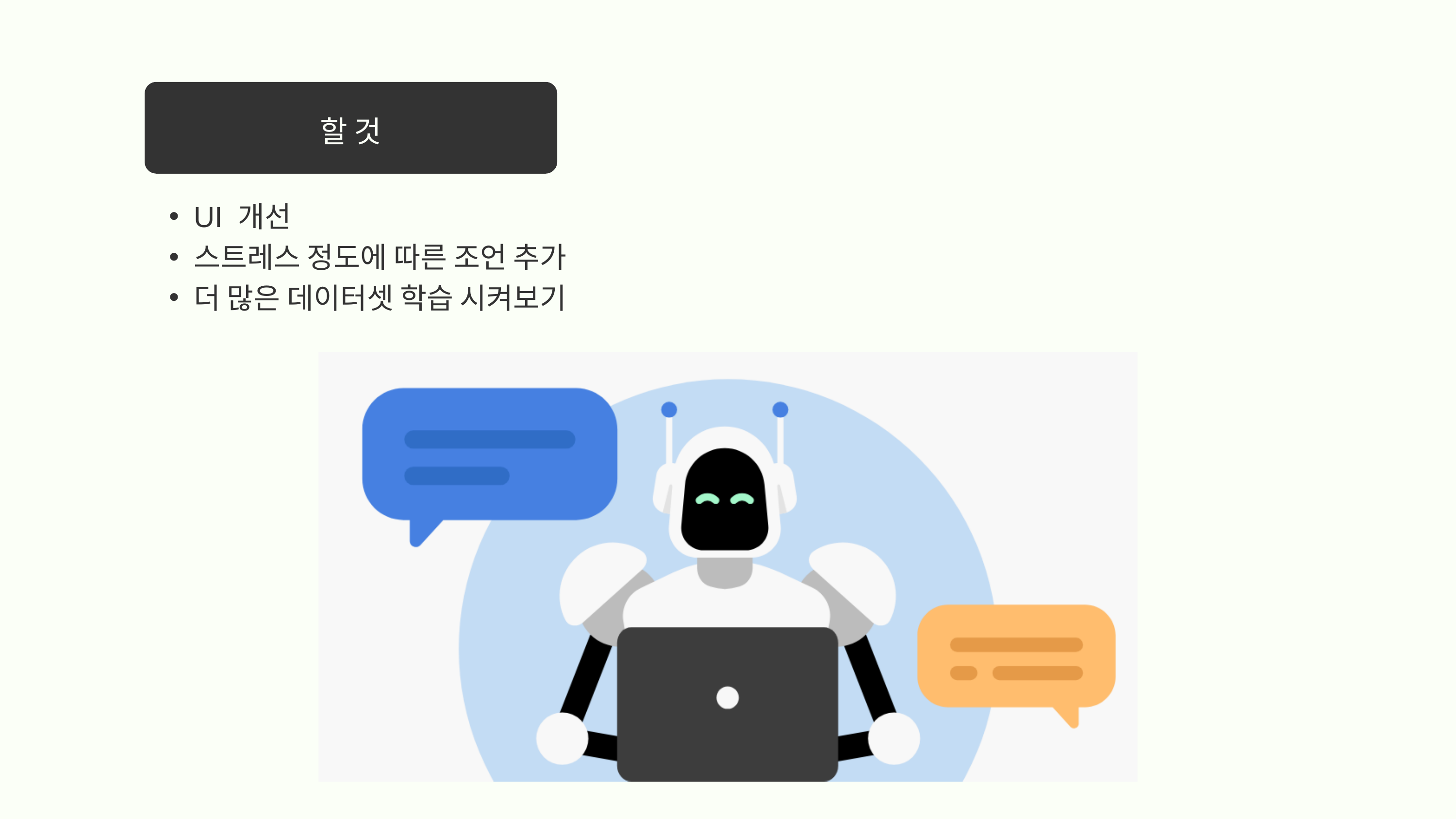

할 것

UI 개선
스트레스 정도에 따른 조언 추가
더 많은 데이터셋 학습 시켜보기